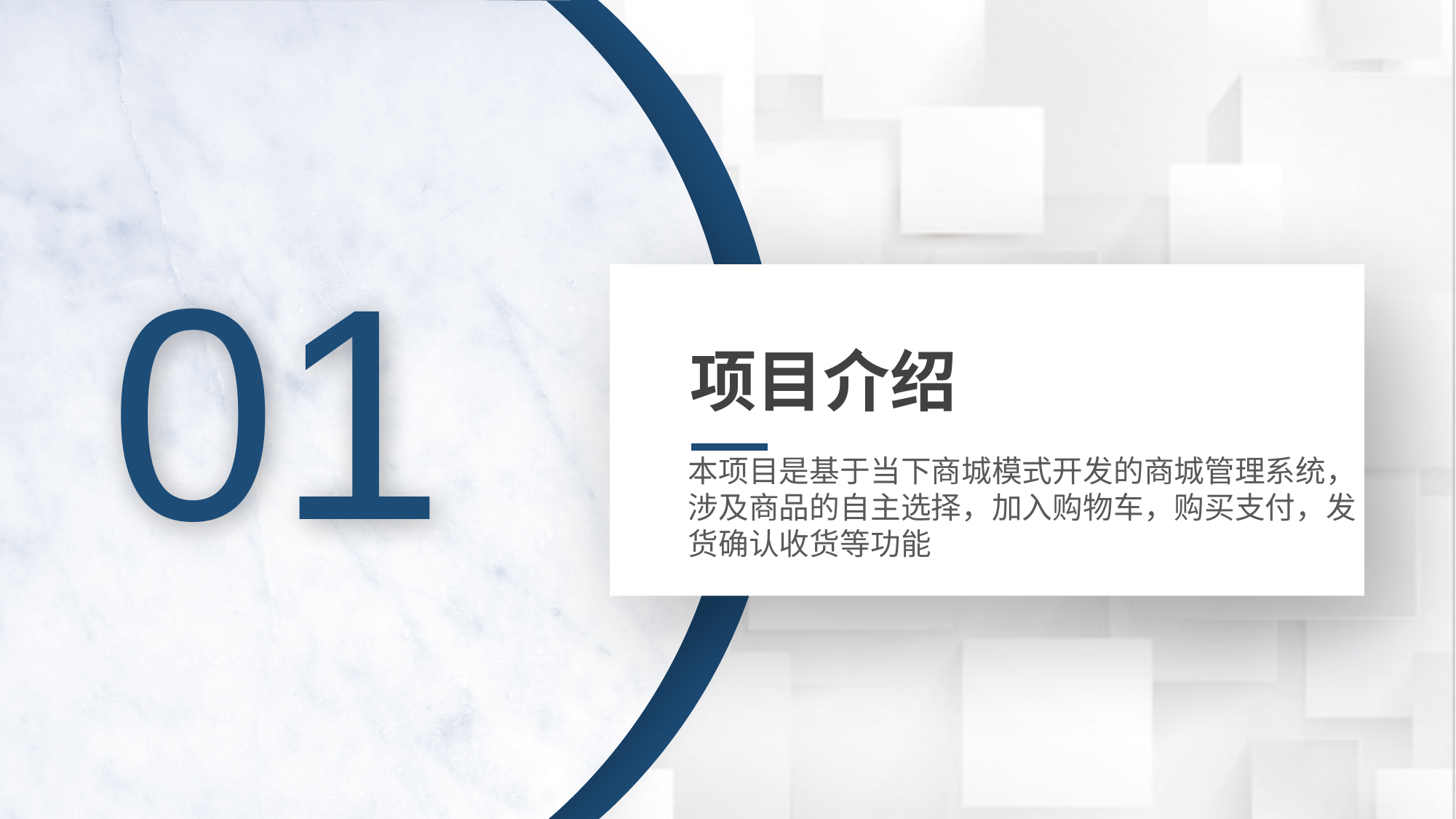

01

项目介绍
本项目是基于当下商城模式开发的商城管理系统，涉及商品的自主选择，加入购物车，购买支付，发货确认收货等功能